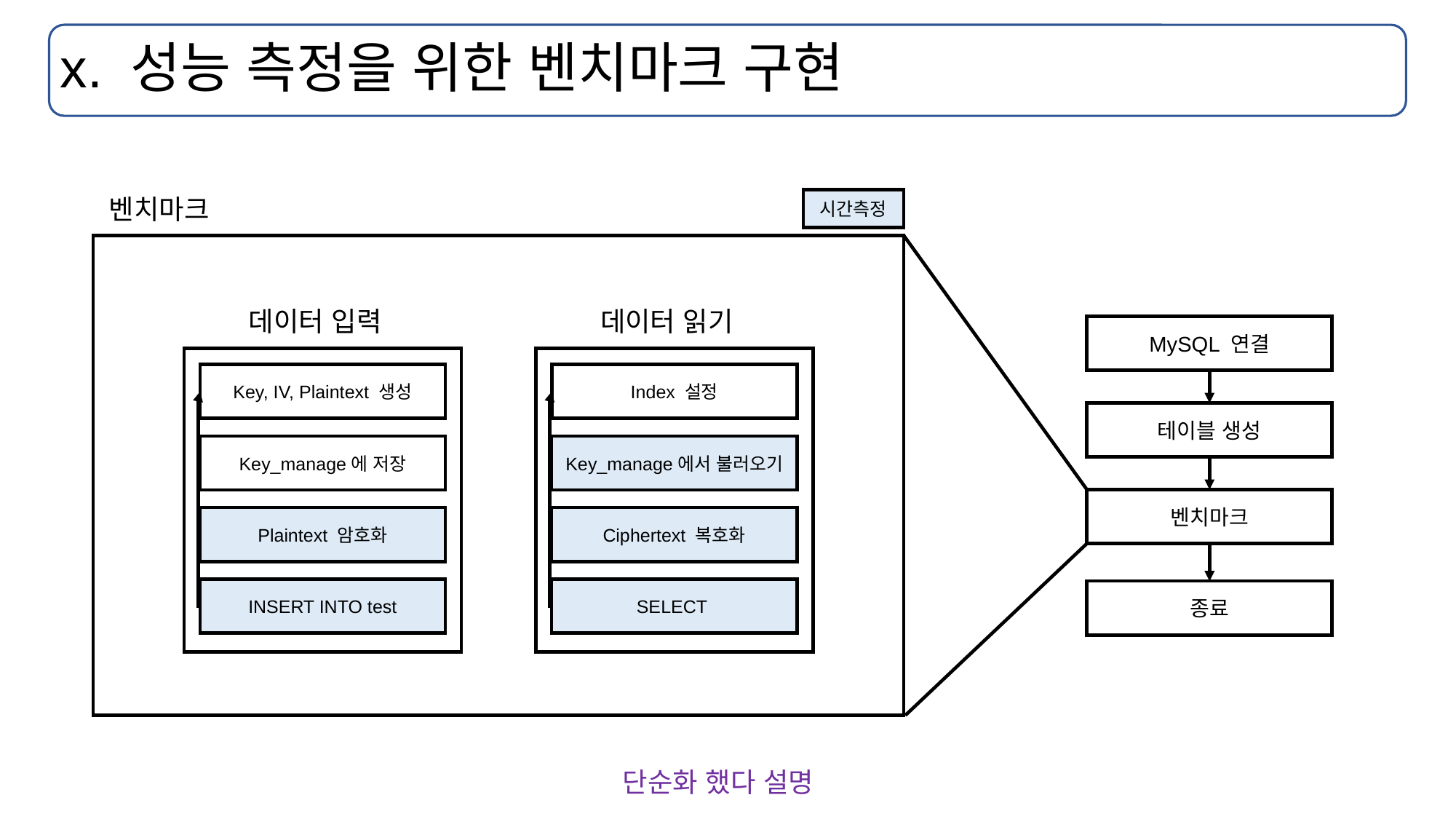

# x. 성능 측정을 위한 벤치마크 구현
벤치마크
시간측정

데이터 입력
데이터 읽기

Key, IV, Plaintext 생성
Index 설정
Key_manage에 저장
Key_manage에서 불러오기
Plaintext 암호화
Ciphertext 복호화
INSERT INTO test
SELECT
MySQL 연결
테이블 생성
벤치마크
종료
단순화 했다 설명